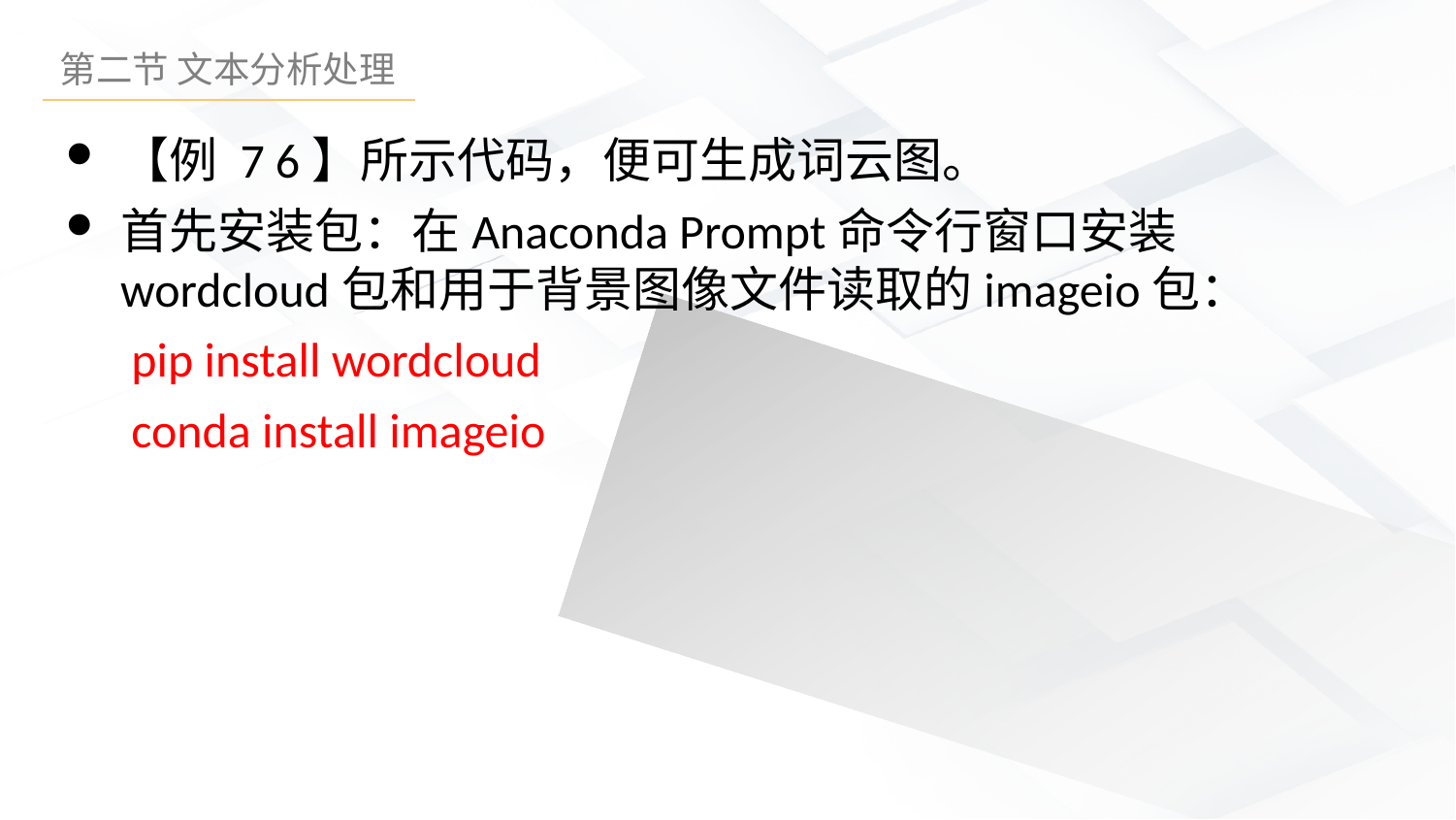

【例 7 6】所示代码，便可生成词云图。
首先安装包：在Anaconda Prompt命令行窗口安装wordcloud包和用于背景图像文件读取的imageio包：
      pip install wordcloud
      conda install imageio